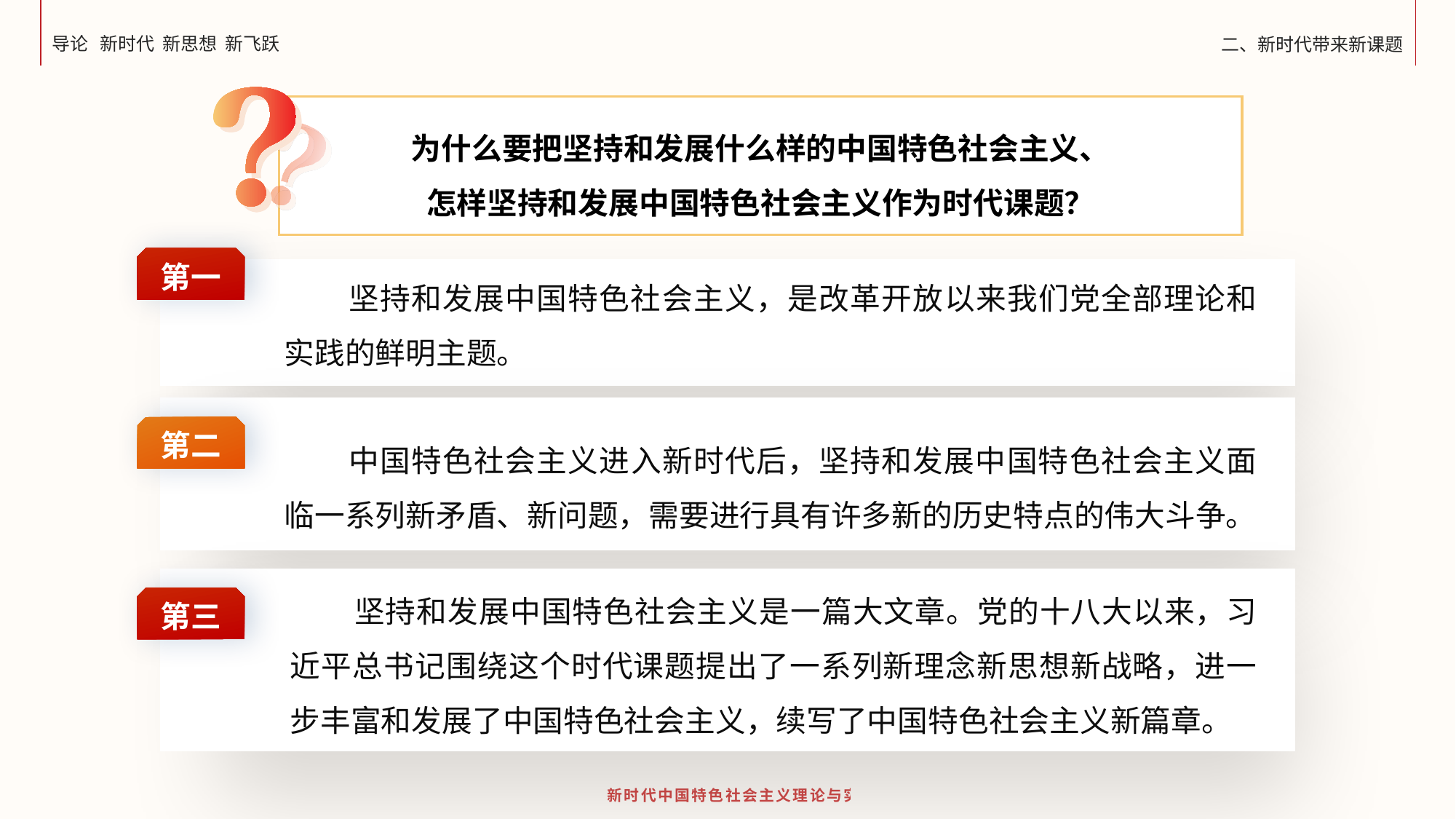

为什么要把坚持和发展什么样的中国特色社会主义、
怎样坚持和发展中国特色社会主义作为时代课题？
第一
坚持和发展中国特色社会主义，是改革开放以来我们党全部理论和实践的鲜明主题。

第二
中国特色社会主义进入新时代后，坚持和发展中国特色社会主义面临一系列新矛盾、新问题，需要进行具有许多新的历史特点的伟大斗争。
坚持和发展中国特色社会主义是一篇大文章。党的十八大以来，习近平总书记围绕这个时代课题提出了一系列新理念新思想新战略，进一步丰富和发展了中国特色社会主义，续写了中国特色社会主义新篇章。

第三